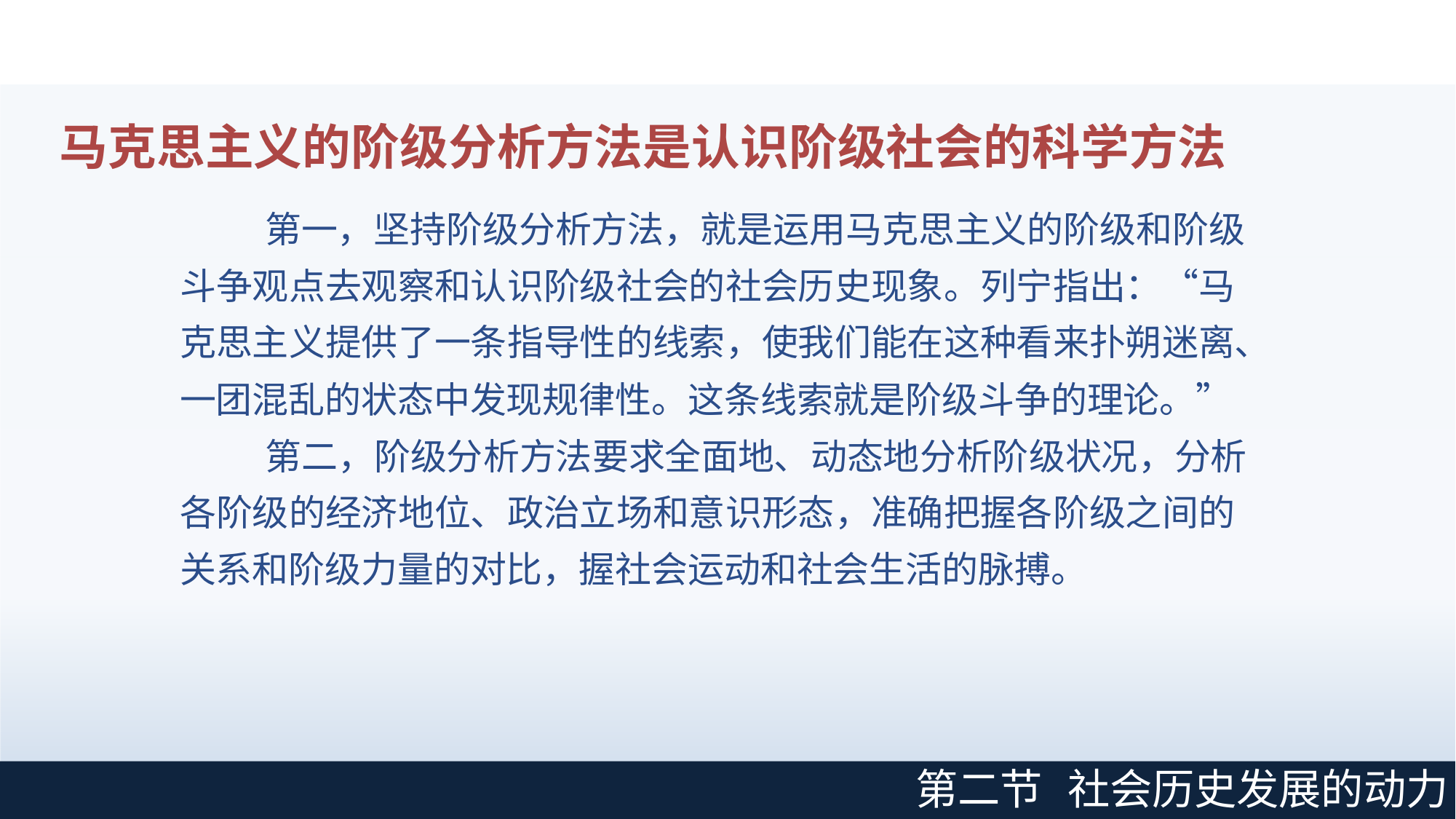

# 二、阶级斗争和社会革命在阶级社会发展中的作用

马克思主义的阶级分析方法是认识阶级社会的科学方法
第一，坚持阶级分析方法，就是运用马克思主义的阶级和阶级 斗争观点去观察和认识阶级社会的社会历史现象。列宁指出：“马 克思主义提供了一条指导性的线索，使我们能在这种看来扑朔迷离、 一团混乱的状态中发现规律性。这条线索就是阶级斗争的理论。”
第二，阶级分析方法要求全面地、动态地分析阶级状况，分析 各阶级的经济地位、政治立场和意识形态，准确把握各阶级之间的 关系和阶级力量的对比，握社会运动和社会生活的脉搏。
第二节
社会历史发展的动力